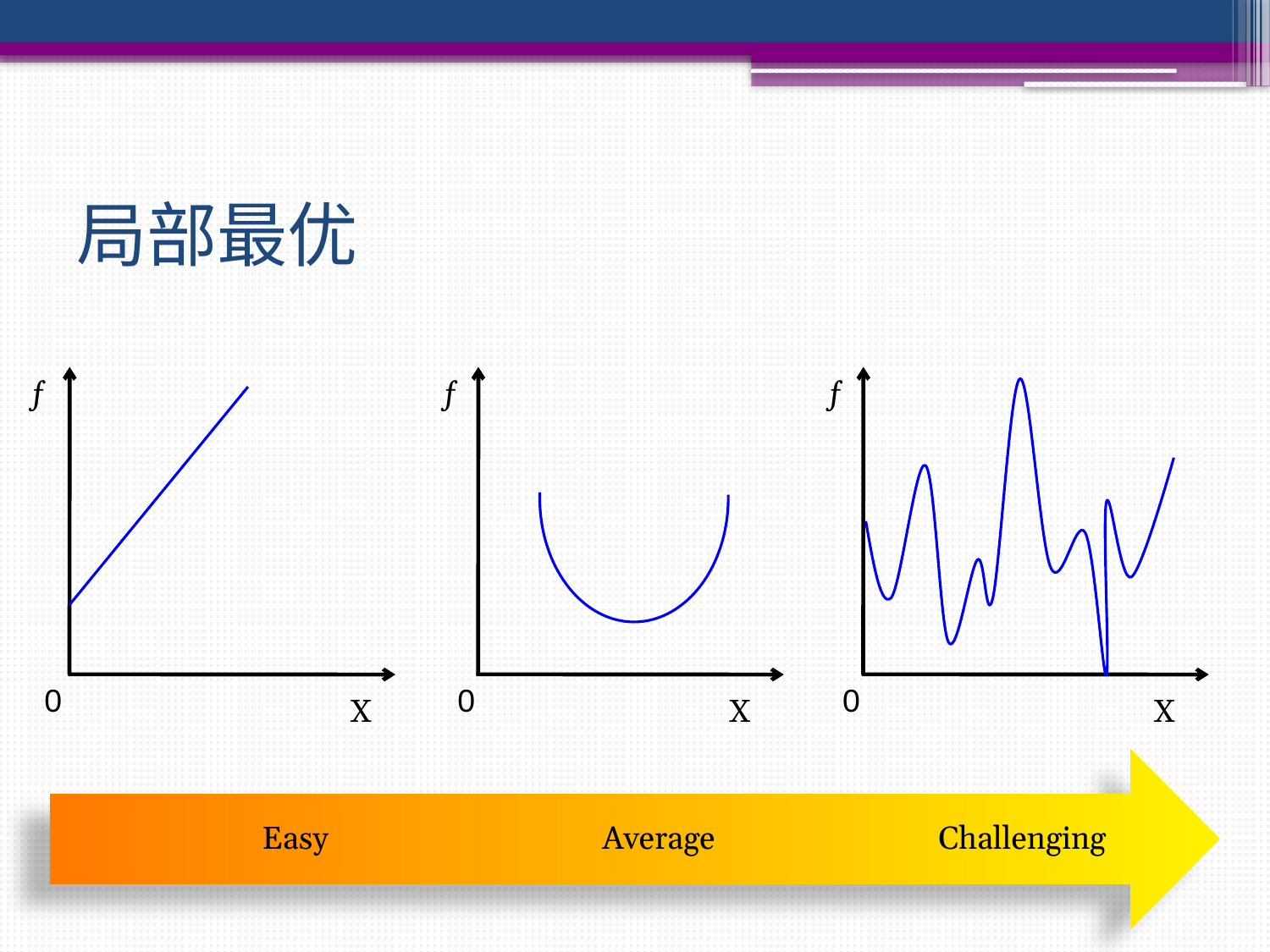

18
# 局部最优
f
0
X
f

0
X
f

0
X
Challenging
Average
Easy